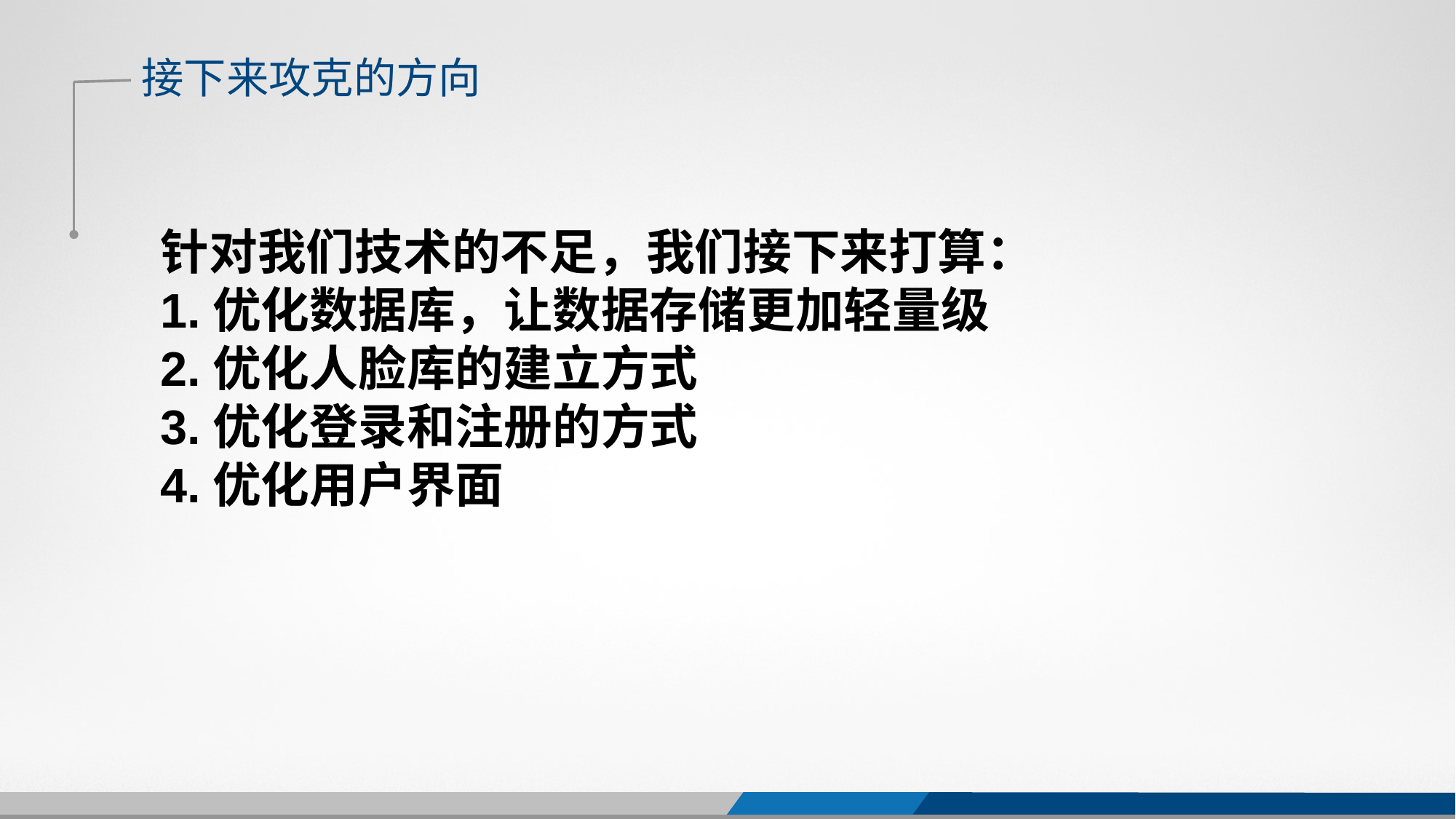

接下来攻克的方向
针对我们技术的不足，我们接下来打算：
1.优化数据库，让数据存储更加轻量级
2.优化人脸库的建立方式
3.优化登录和注册的方式
4.优化用户界面